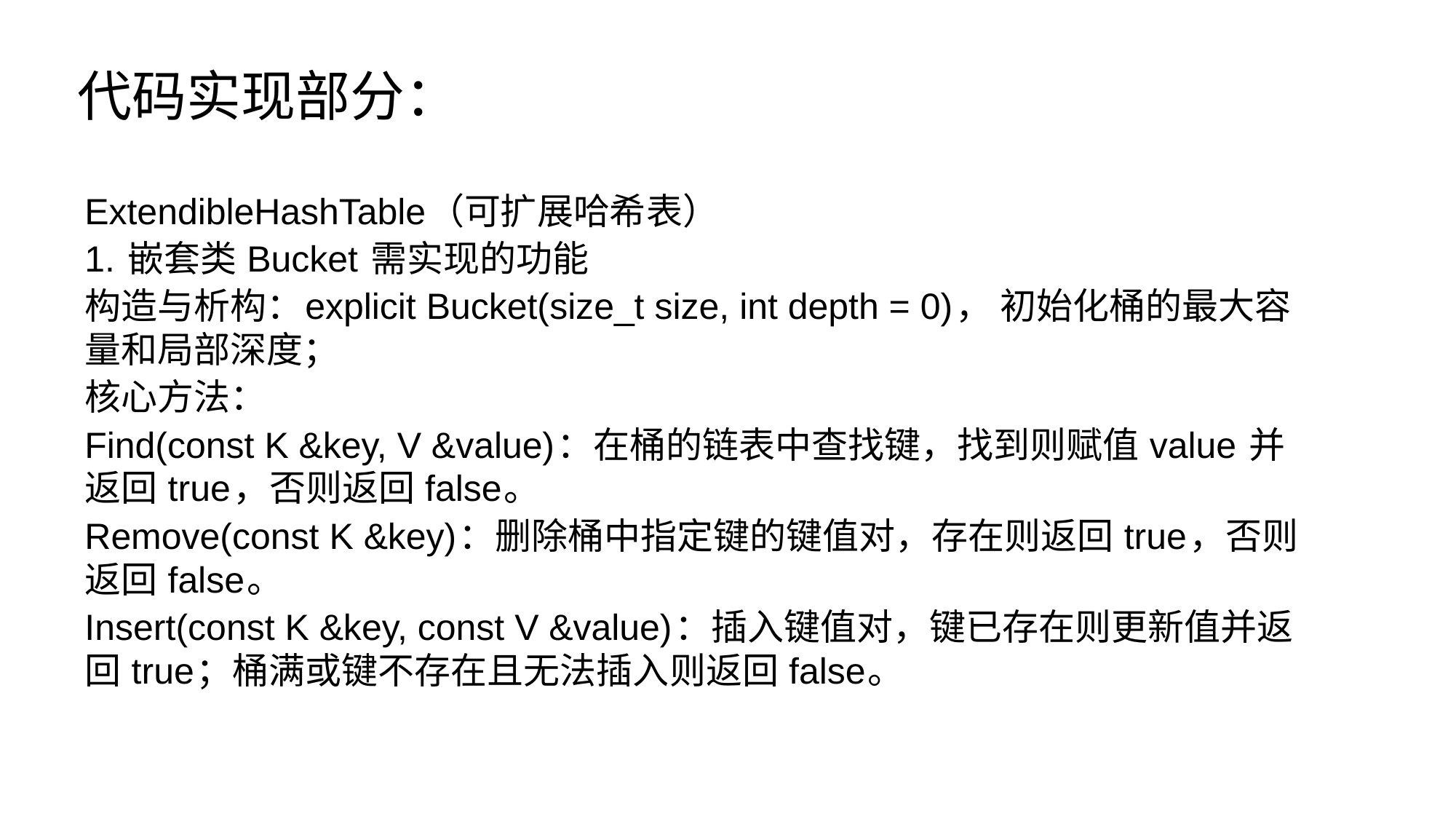

# 代码实现部分：
ExtendibleHashTable（可扩展哈希表）
1. 嵌套类 Bucket 需实现的功能
构造与析构：explicit Bucket(size_t size, int depth = 0)， 初始化桶的最大容量和局部深度；
核心方法：
Find(const K &key, V &value)：在桶的链表中查找键，找到则赋值 value 并返回 true，否则返回 false。
Remove(const K &key)：删除桶中指定键的键值对，存在则返回 true，否则返回 false。
Insert(const K &key, const V &value)：插入键值对，键已存在则更新值并返回 true；桶满或键不存在且无法插入则返回 false。